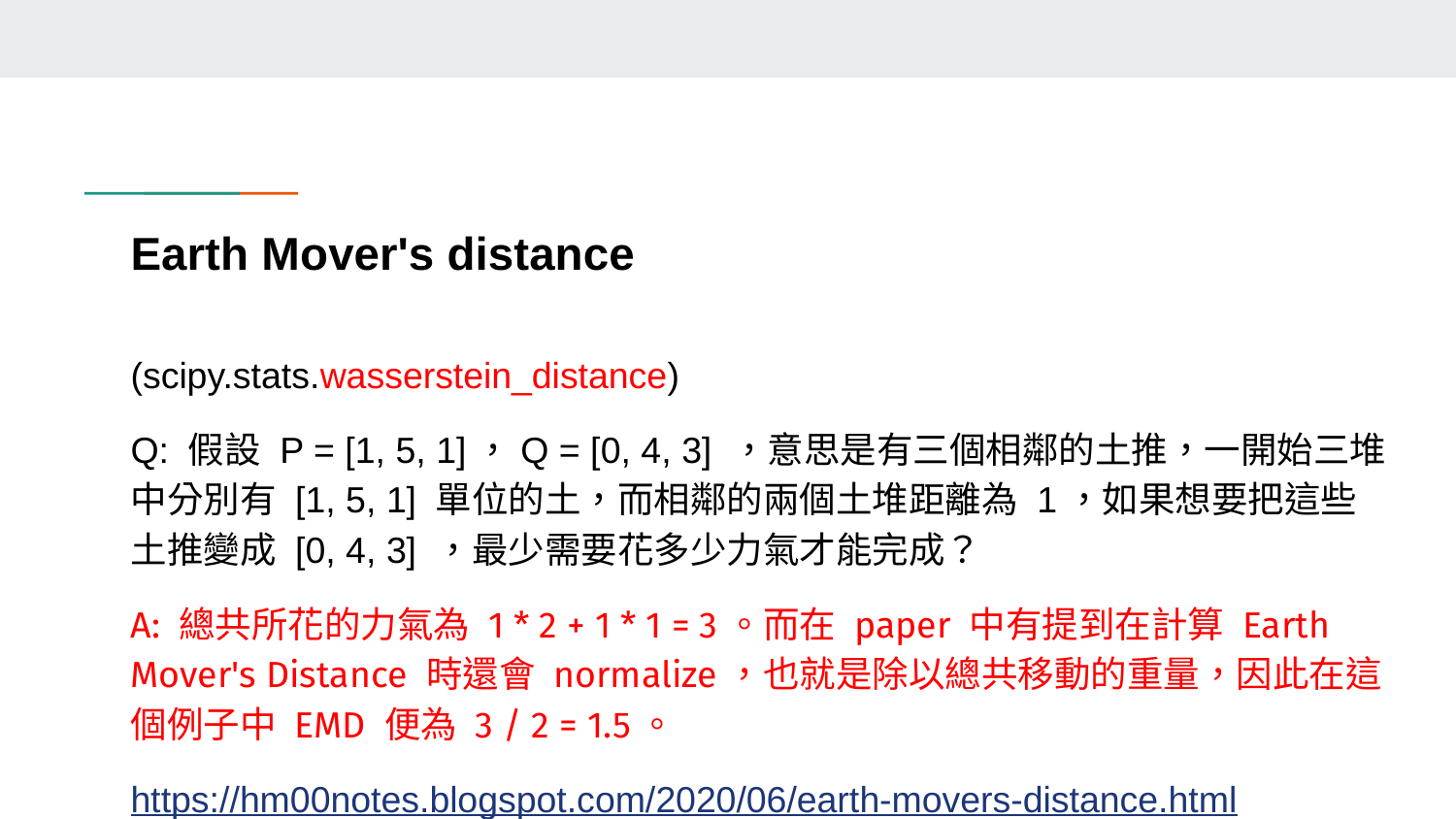

# Earth Mover's distance
(scipy.stats.wasserstein_distance)
Q: 假設 P = [1, 5, 1]，Q = [0, 4, 3] ，意思是有三個相鄰的土推，一開始三堆中分別有 [1, 5, 1] 單位的土，而相鄰的兩個土堆距離為 1，如果想要把這些土推變成 [0, 4, 3] ，最少需要花多少力氣才能完成？
A: 總共所花的力氣為 1 * 2 + 1 * 1 = 3。而在 paper 中有提到在計算 Earth Mover's Distance 時還會 normalize，也就是除以總共移動的重量，因此在這個例子中 EMD 便為 3 / 2 = 1.5。
https://hm00notes.blogspot.com/2020/06/earth-movers-distance.html